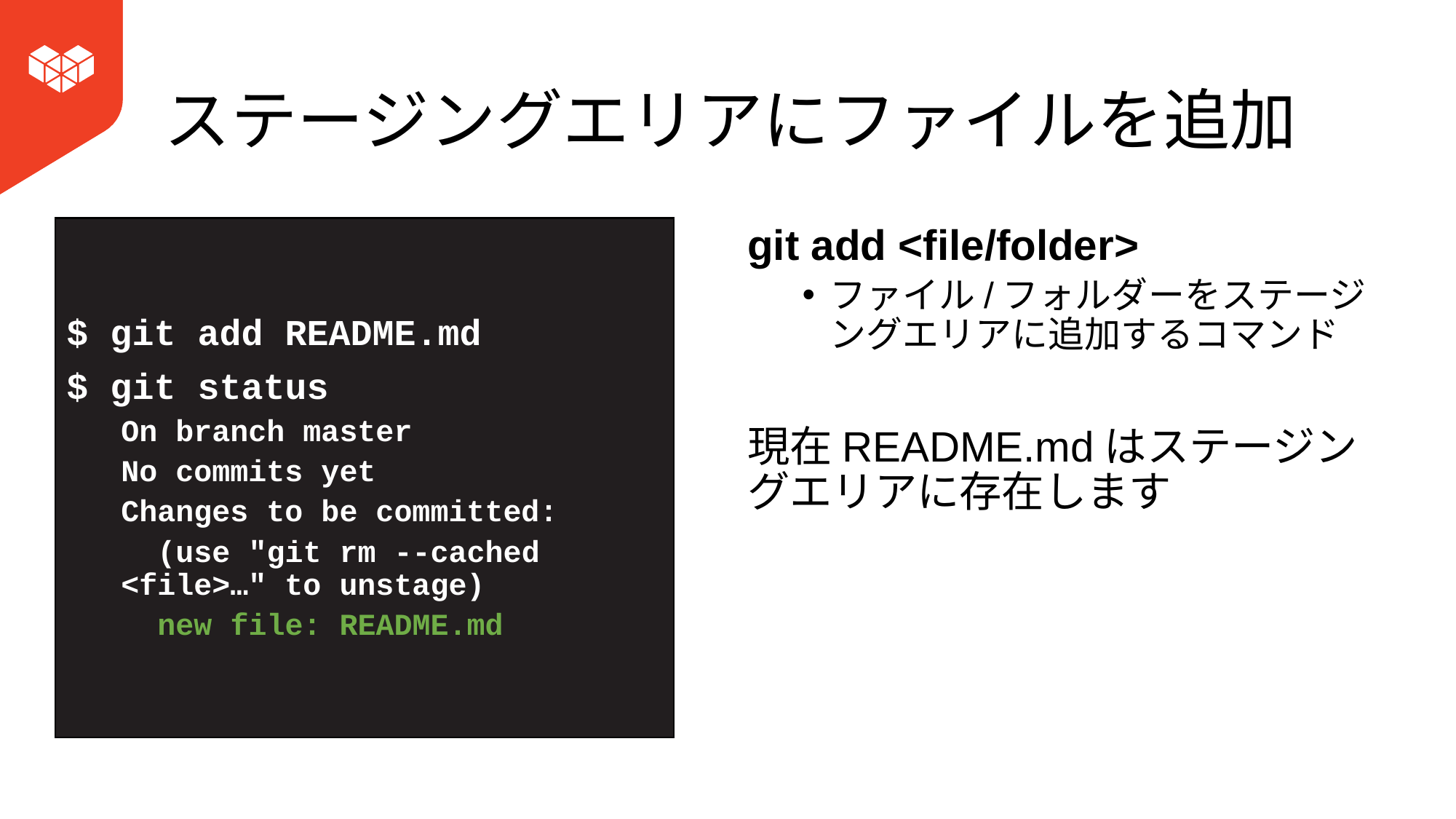

# ステージングエリアにファイルを追加
$ git add README.md
$ git status
On branch master
No commits yet
Changes to be committed:
  (use "git rm --cached <file>…" to unstage)
  new file: README.md
git add <file/folder>
ファイル/フォルダーをステージングエリアに追加するコマンド

現在README.mdはステージングエリアに存在します